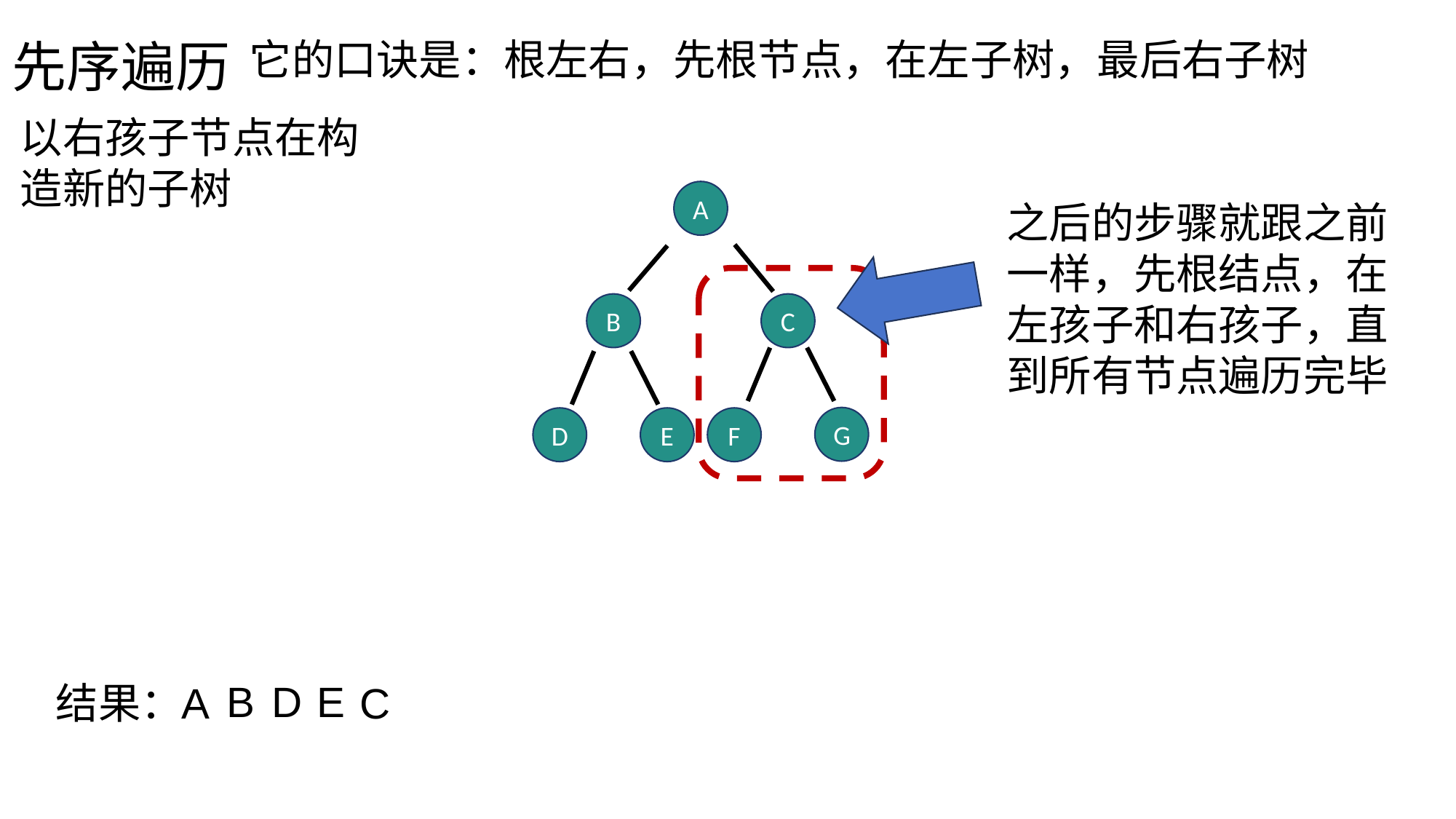

先序遍历
它的口诀是：根左右，先根节点，在左子树，最后右子树
以右孩子节点在构造新的子树
A
之后的步骤就跟之前一样，先根结点，在左孩子和右孩子，直到所有节点遍历完毕

B
C
G
D
E
F
B
D
E
结果：
A
C